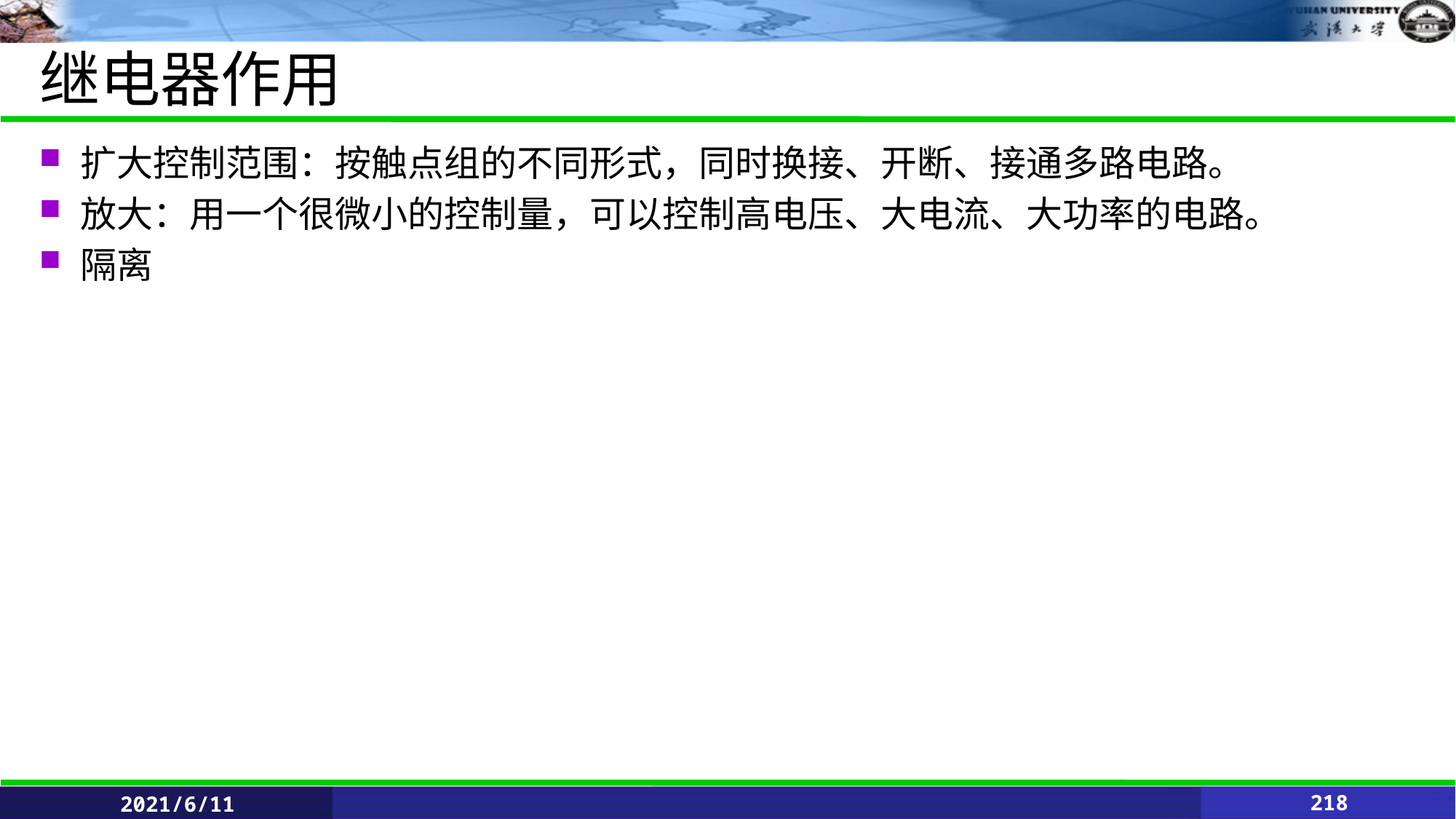

# 继电器作用
扩大控制范围：按触点组的不同形式，同时换接、开断、接通多路电路。
放大：用一个很微小的控制量，可以控制高电压、大电流、大功率的电路。
隔离
2021/6/11

218